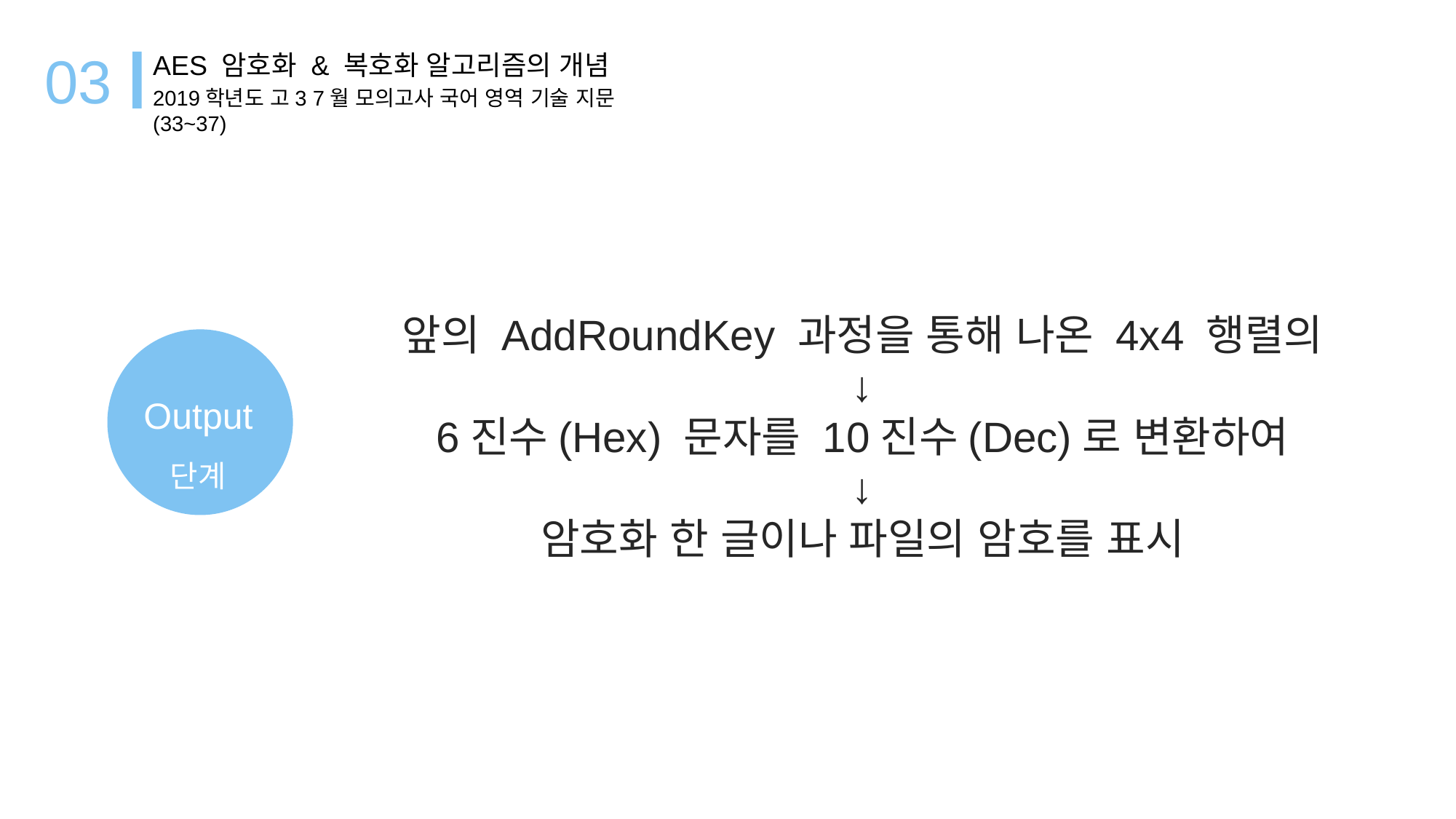

03
AES 암호화 & 복호화 알고리즘의 개념

2019학년도 고3 7월 모의고사 국어 영역 기술 지문 (33~37)
앞의 AddRoundKey 과정을 통해 나온 4x4 행렬의
↓
6진수(Hex) 문자를 10진수(Dec)로 변환하여
↓
암호화 한 글이나 파일의 암호를 표시

Output
단계
Advanced Encryption Standard
AES